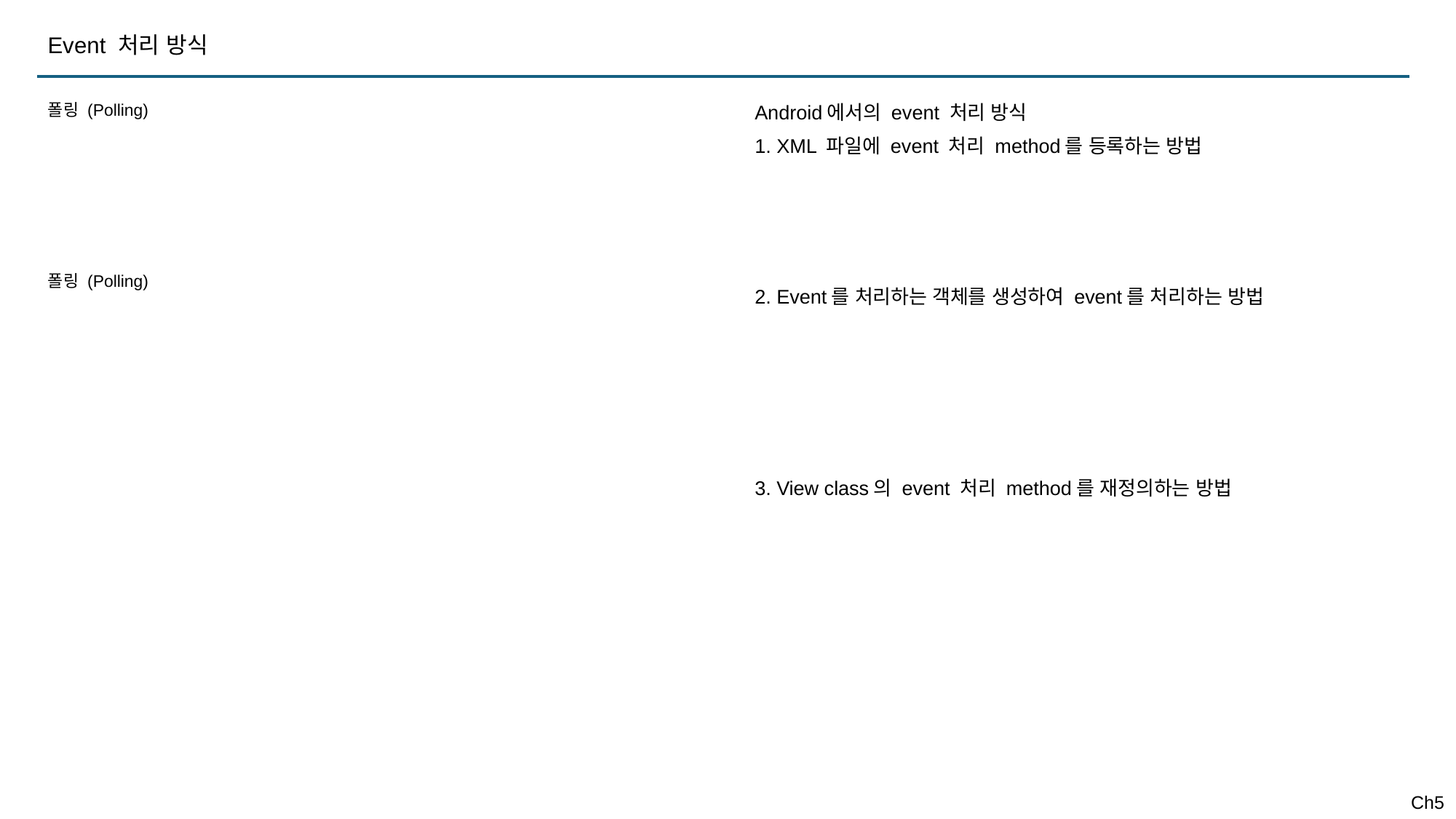

Event 처리 방식
폴링 (Polling)
Android에서의 event 처리 방식
1. XML 파일에 event 처리 method를 등록하는 방법
폴링 (Polling)
2. Event를 처리하는 객체를 생성하여 event를 처리하는 방법
3. View class의 event 처리 method를 재정의하는 방법
Ch5